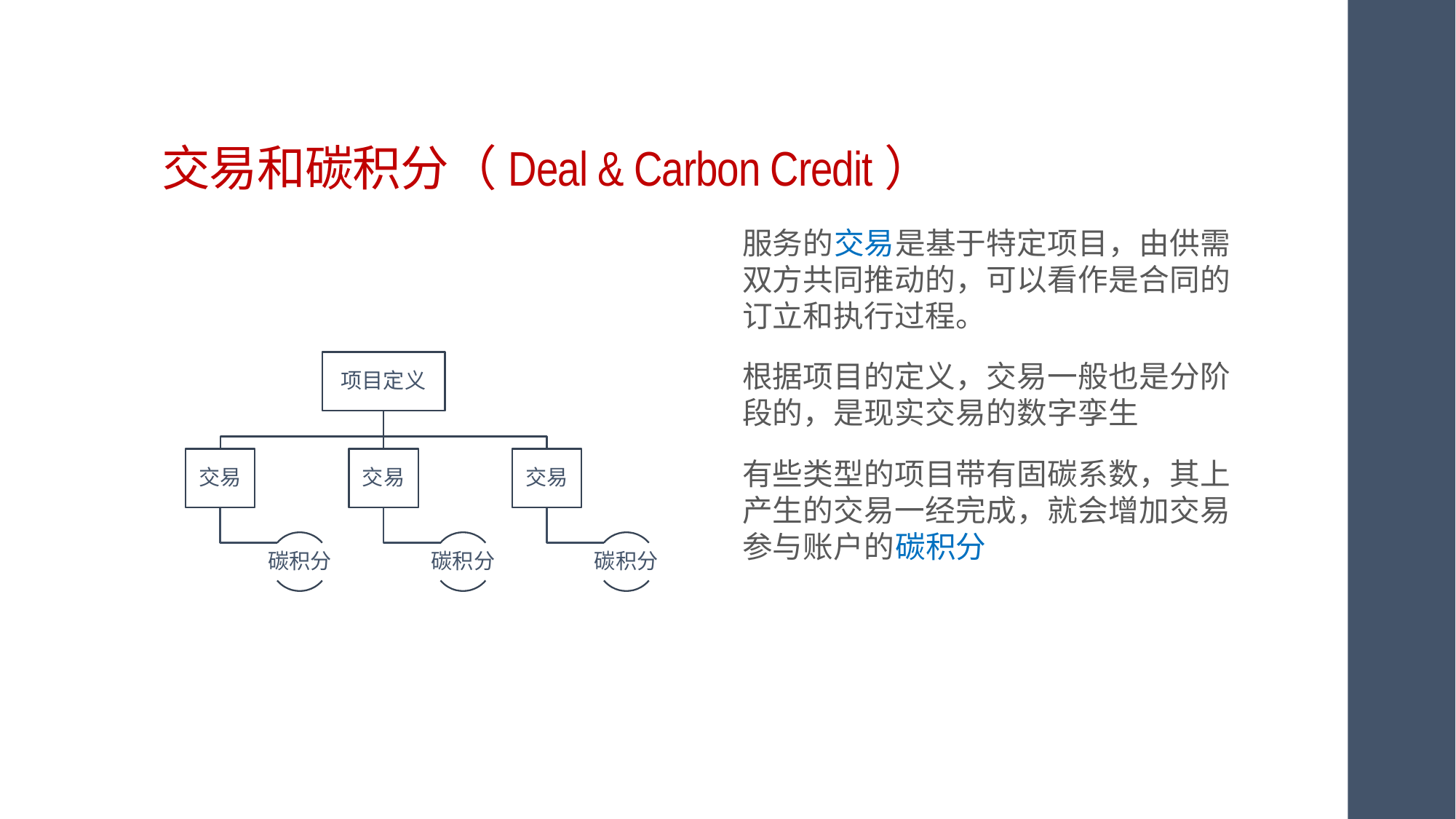

# 交易和碳积分（Deal & Carbon Credit）
项目定义
交易
碳积分
交易
碳积分
交易
碳积分
服务的交易是基于特定项目，由供需双方共同推动的，可以看作是合同的订立和执行过程。
根据项目的定义，交易一般也是分阶段的，是现实交易的数字孪生
有些类型的项目带有固碳系数，其上产生的交易一经完成，就会增加交易参与账户的碳积分